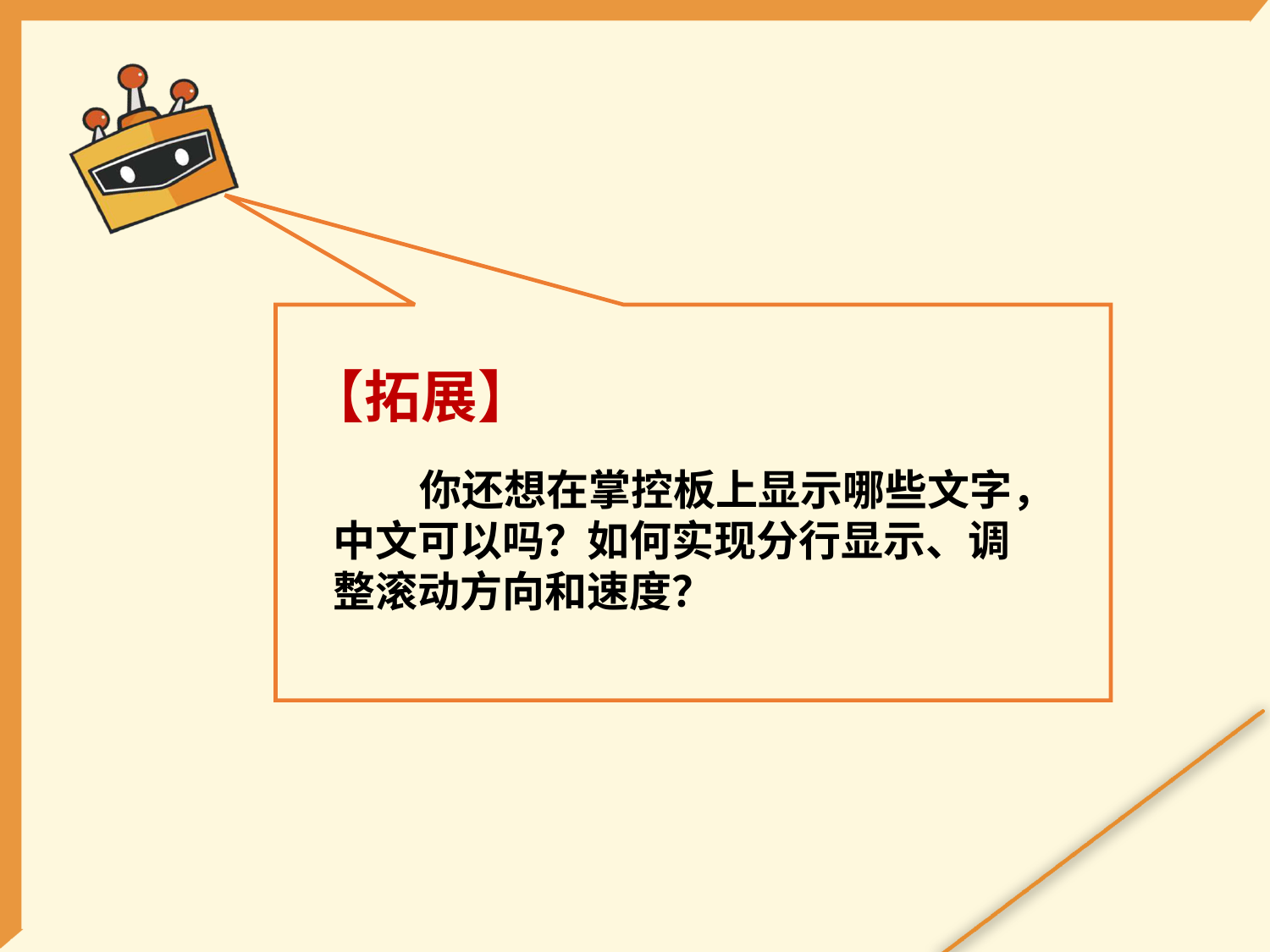

【拓展】
        你还想在掌控板上显示哪些文字，中文可以吗？如何实现分行显示、调整滚动方向和速度？